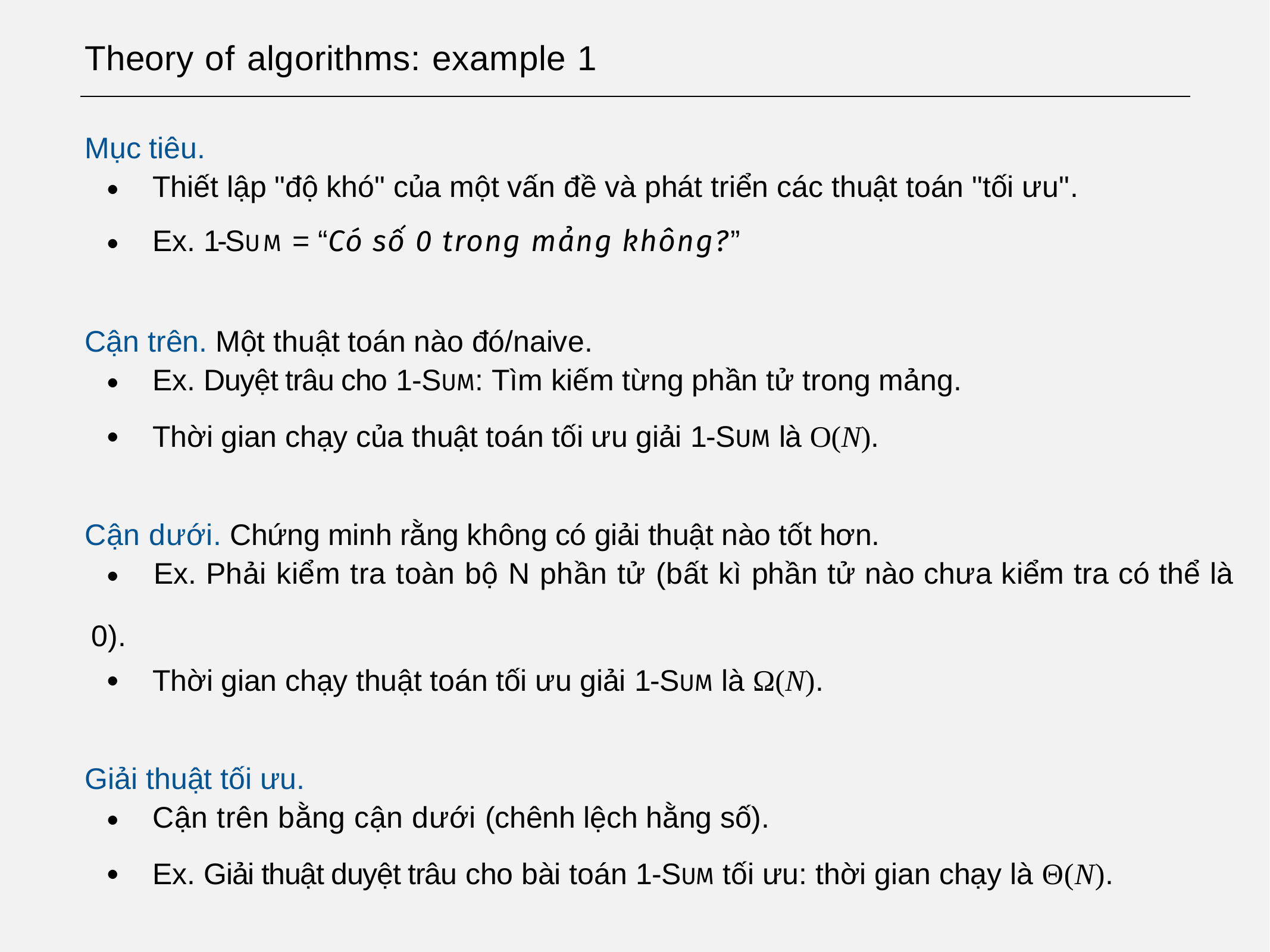

# Theory of algorithms: example 1
Mục tiêu.
・Thiết lập "độ khó" của một vấn đề và phát triển các thuật toán "tối ưu".
・Ex. 1-SUM = “Có số 0 trong mảng không?”
Cận trên. Một thuật toán nào đó/naive.
・Ex. Duyệt trâu cho 1-SUM: Tìm kiếm từng phần tử trong mảng.
・Thời gian chạy của thuật toán tối ưu giải 1-SUM là O(N).
Cận dưới. Chứng minh rằng không có giải thuật nào tốt hơn.
・Ex. Phải kiểm tra toàn bộ N phần tử (bất kì phần tử nào chưa kiểm tra có thể là 0).
・Thời gian chạy thuật toán tối ưu giải 1-SUM là Ω(N).
Giải thuật tối ưu.
・Cận trên bằng cận dưới (chênh lệch hằng số).
・Ex. Giải thuật duyệt trâu cho bài toán 1-SUM tối ưu: thời gian chạy là Θ(N).
62